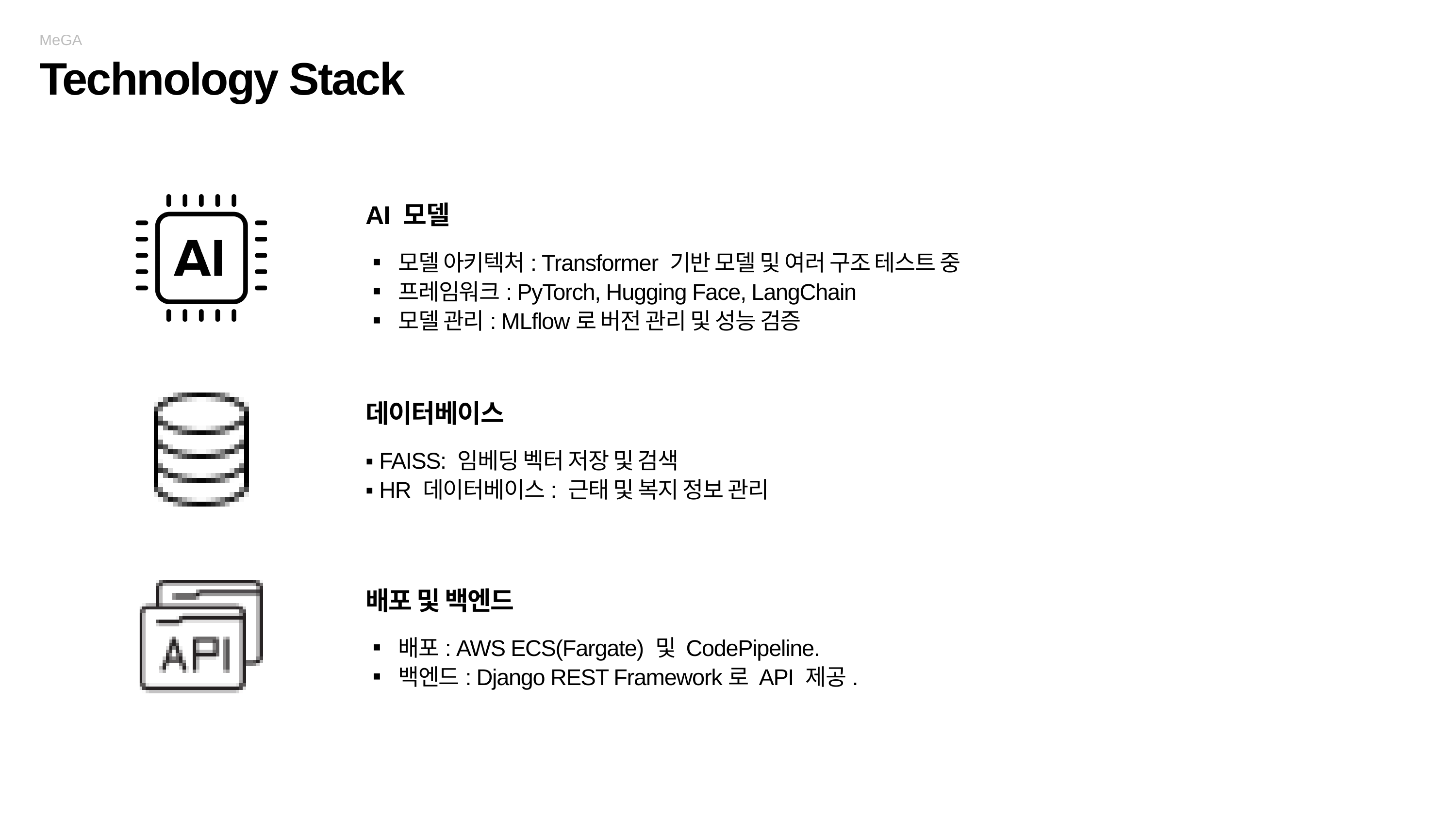

MeGA
Technology Stack
AI 모델

▪ 모델 아키텍처: Transformer 기반 모델 및 여러 구조 테스트 중
▪ 프레임워크: PyTorch, Hugging Face, LangChain
▪ 모델 관리: MLflow로 버전 관리 및 성능 검증
데이터베이스

▪ FAISS: 임베딩 벡터 저장 및 검색
▪ HR 데이터베이스: 근태 및 복지 정보 관리
배포 및 백엔드

▪ 배포: AWS ECS(Fargate) 및 CodePipeline.
▪ 백엔드: Django REST Framework로 API 제공.